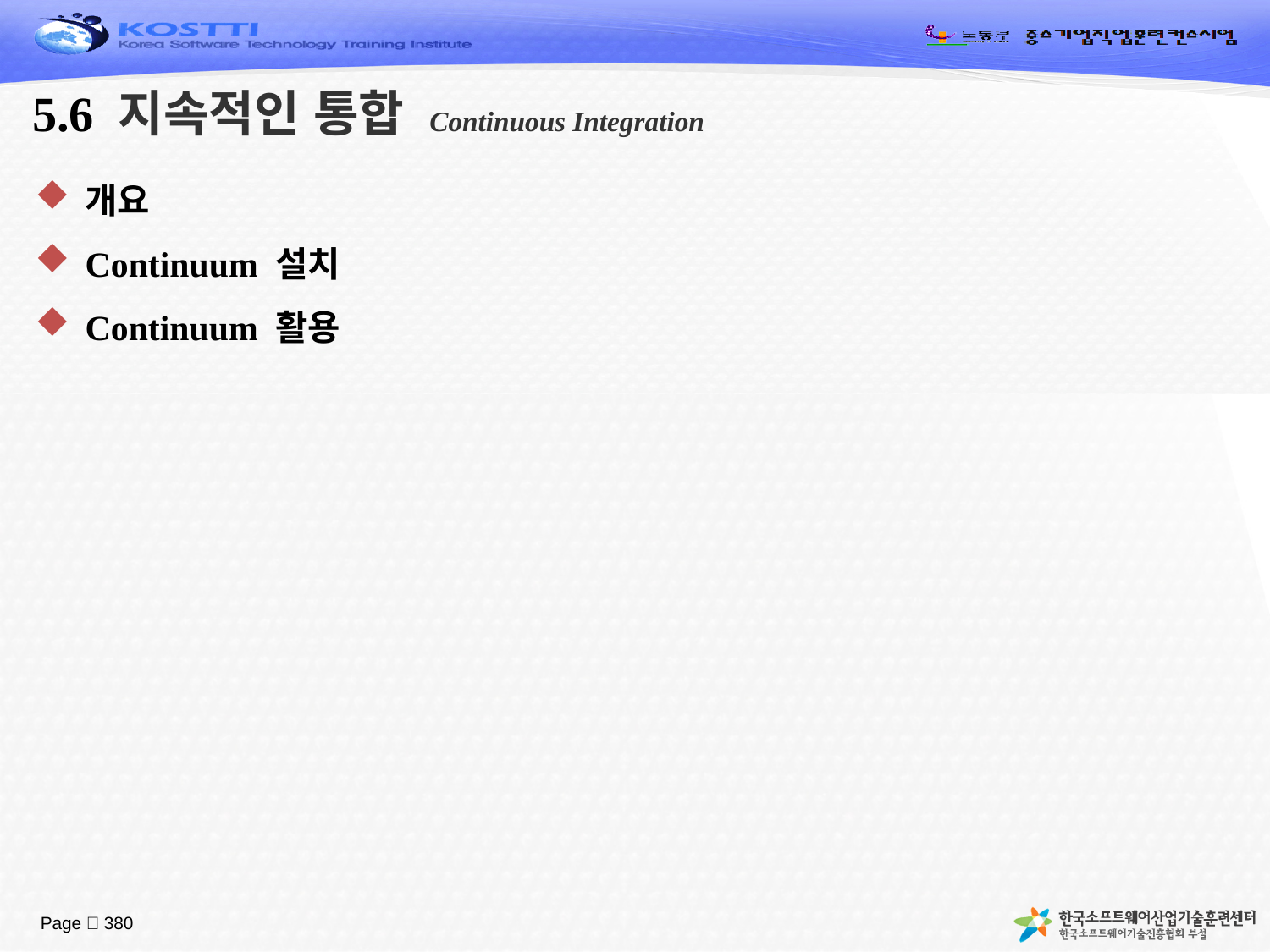

# 5.6 지속적인 통합 Continuous Integration
개요
Continuum 설치
Continuum 활용